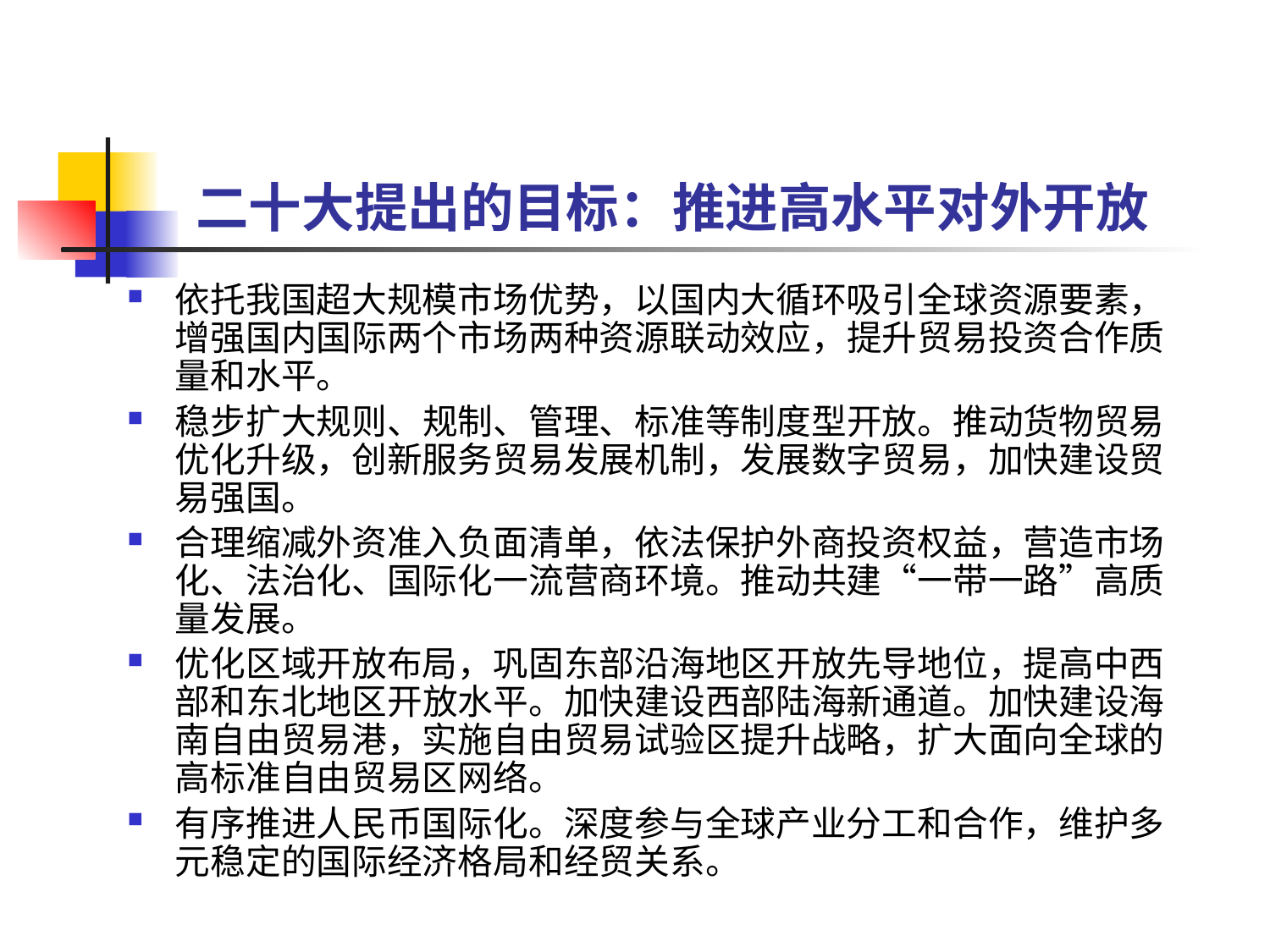

# 二十大提出的目标：推进高水平对外开放
依托我国超大规模市场优势，以国内大循环吸引全球资源要素，增强国内国际两个市场两种资源联动效应，提升贸易投资合作质量和水平。
稳步扩大规则、规制、管理、标准等制度型开放。推动货物贸易优化升级，创新服务贸易发展机制，发展数字贸易，加快建设贸易强国。
合理缩减外资准入负面清单，依法保护外商投资权益，营造市场化、法治化、国际化一流营商环境。推动共建“一带一路”高质量发展。
优化区域开放布局，巩固东部沿海地区开放先导地位，提高中西部和东北地区开放水平。加快建设西部陆海新通道。加快建设海南自由贸易港，实施自由贸易试验区提升战略，扩大面向全球的高标准自由贸易区网络。
有序推进人民币国际化。深度参与全球产业分工和合作，维护多元稳定的国际经济格局和经贸关系。